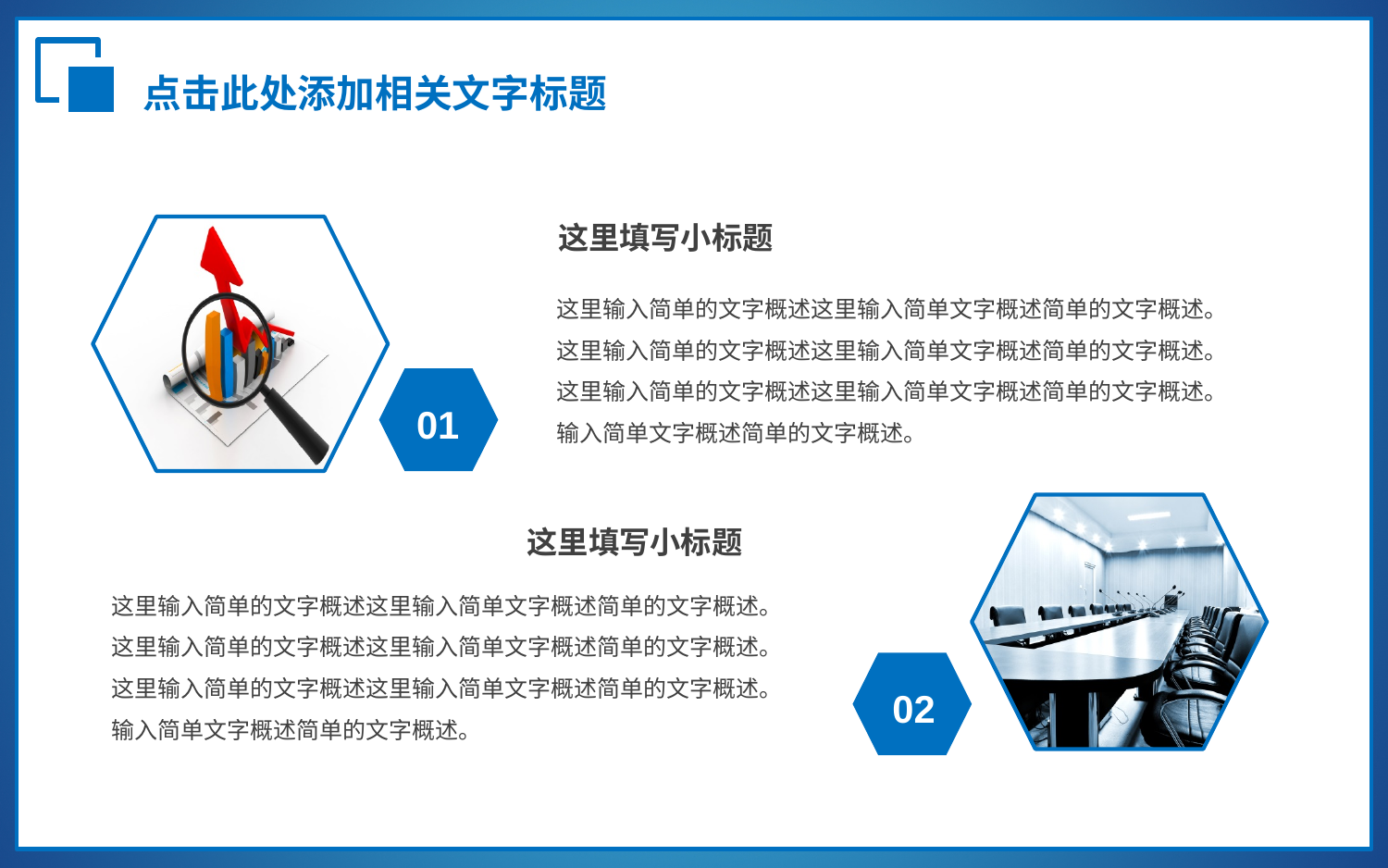

点击此处添加相关文字标题
这里填写小标题

这里输入简单的文字概述这里输入简单文字概述简单的文字概述。
这里输入简单的文字概述这里输入简单文字概述简单的文字概述。
这里输入简单的文字概述这里输入简单文字概述简单的文字概述。
输入简单文字概述简单的文字概述。

01

这里填写小标题
这里输入简单的文字概述这里输入简单文字概述简单的文字概述。
这里输入简单的文字概述这里输入简单文字概述简单的文字概述。
这里输入简单的文字概述这里输入简单文字概述简单的文字概述。
输入简单文字概述简单的文字概述。

02